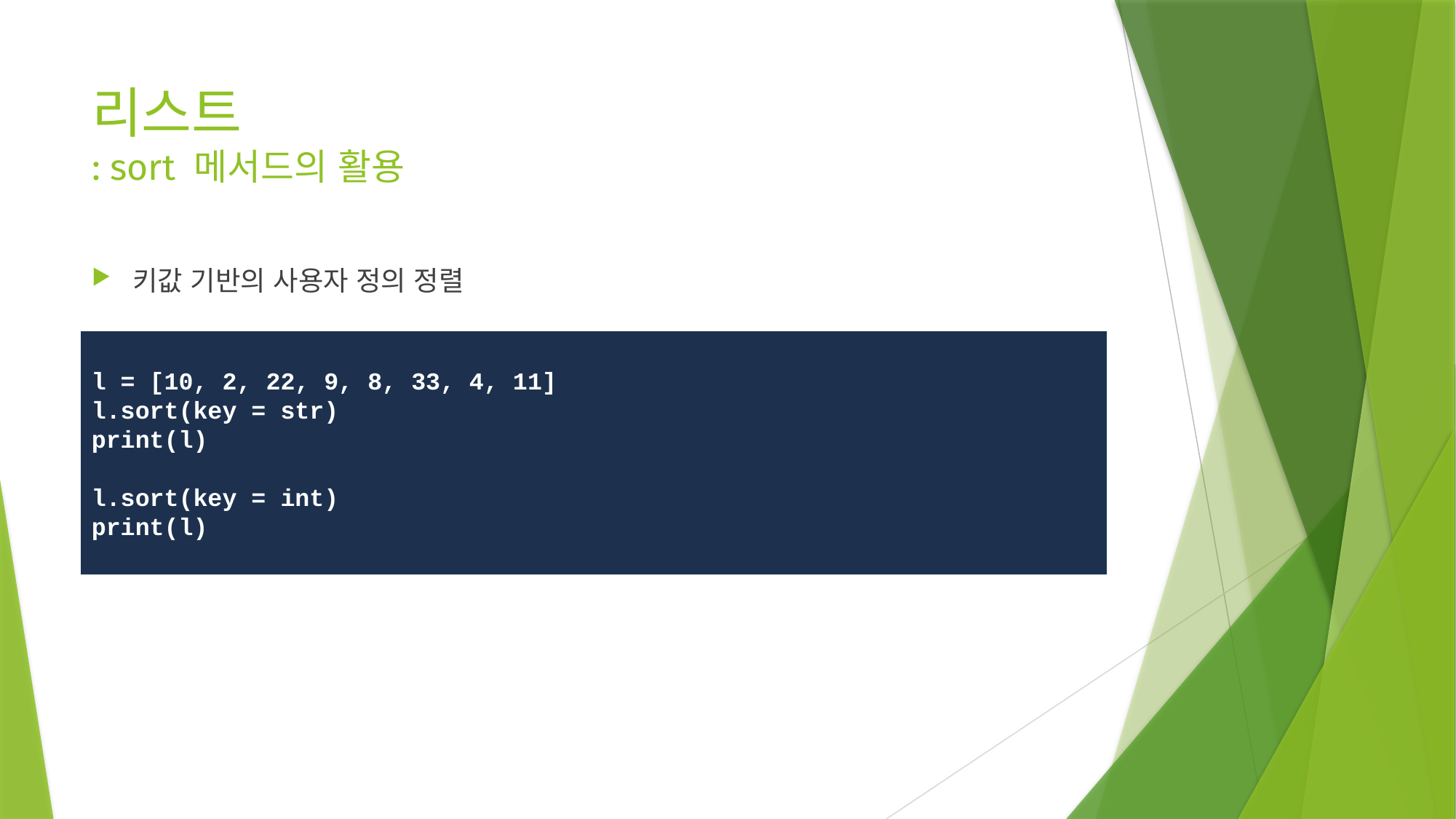

# 리스트 : sort 메서드의 활용
키값 기반의 사용자 정의 정렬

l = [10, 2, 22, 9, 8, 33, 4, 11]
l.sort(key = str)
print(l)
l.sort(key = int)
print(l)